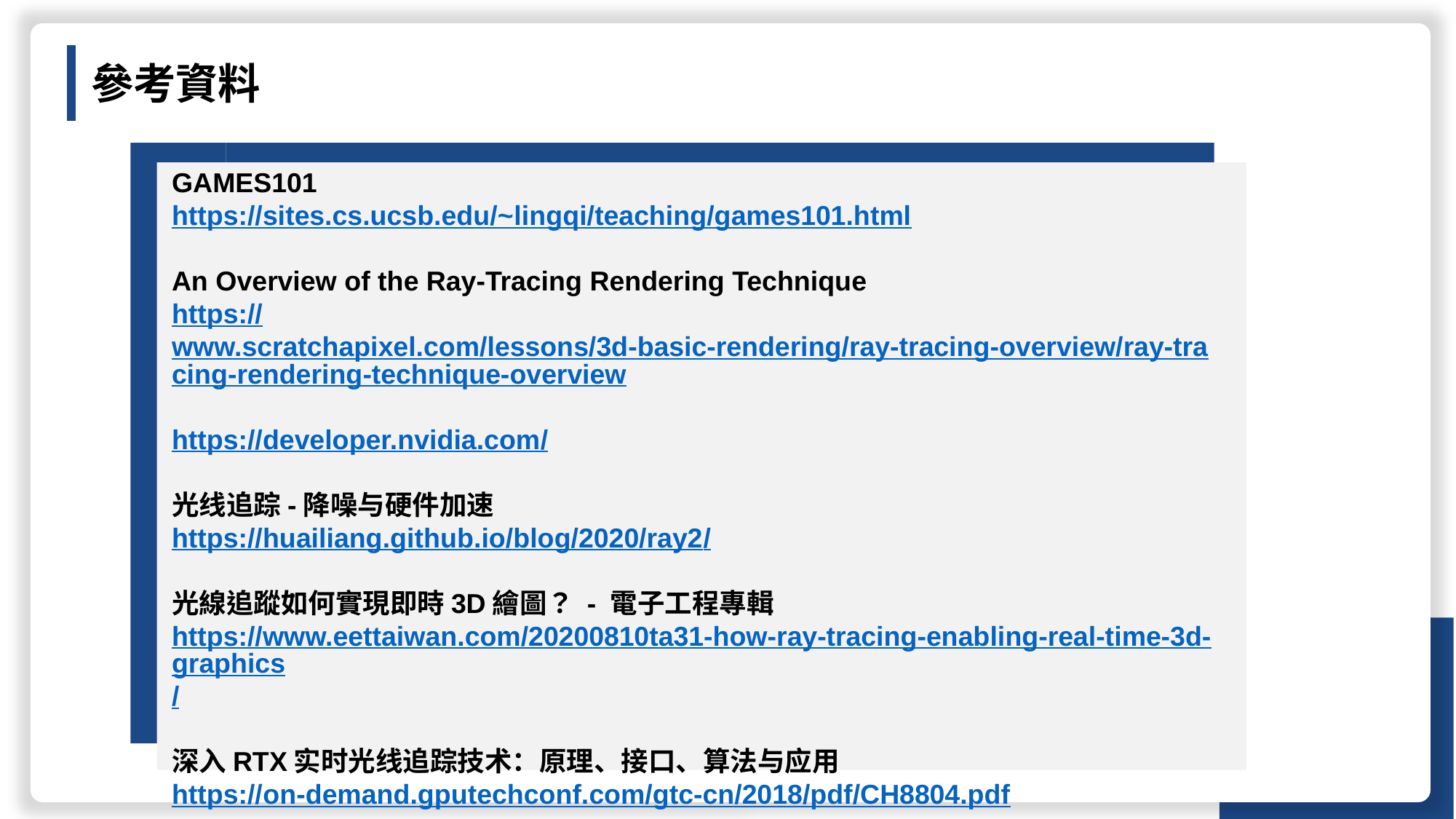

參考資料

GAMES101
https://sites.cs.ucsb.edu/~lingqi/teaching/games101.html

An Overview of the Ray-Tracing Rendering Technique
https://www.scratchapixel.com/lessons/3d-basic-rendering/ray-tracing-overview/ray-tracing-rendering-technique-overview

https://developer.nvidia.com/

光线追踪-降噪与硬件加速
https://huailiang.github.io/blog/2020/ray2/

光線追蹤如何實現即時3D繪圖？ - 電子工程專輯
https://www.eettaiwan.com/20200810ta31-how-ray-tracing-enabling-real-time-3d-graphics/

深入RTX实时光线追踪技术：原理、接口、算法与应用
https://on-demand.gputechconf.com/gtc-cn/2018/pdf/CH8804.pdf